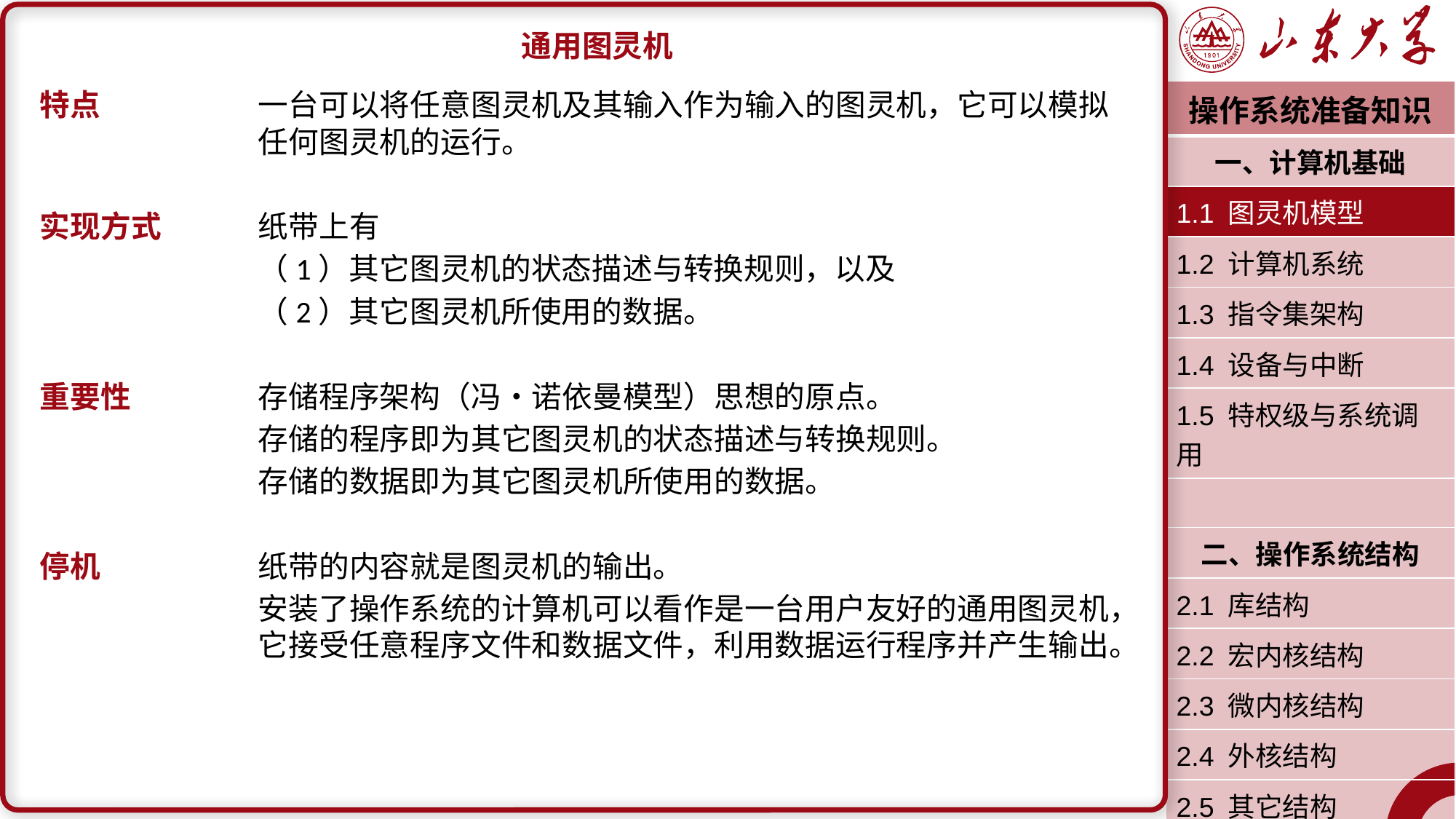

通用图灵机
特点		一台可以将任意图灵机及其输入作为输入的图灵机，它可以模拟		任何图灵机的运行。

实现方式	纸带上有
		（1）其它图灵机的状态描述与转换规则，以及
		（2）其它图灵机所使用的数据。

重要性		存储程序架构（冯・诺依曼模型）思想的原点。
		存储的程序即为其它图灵机的状态描述与转换规则。
		存储的数据即为其它图灵机所使用的数据。

停机		纸带的内容就是图灵机的输出。
		安装了操作系统的计算机可以看作是一台用户友好的通用图灵机，		它接受任意程序文件和数据文件，利用数据运行程序并产生输出。
| 操作系统准备知识 |
| --- |
| 一、计算机基础 |
| 1.1 图灵机模型 |
| 1.2 计算机系统 |
| 1.3 指令集架构 |
| 1.4 设备与中断 |
| 1.5 特权级与系统调用 |
|  |
| 二、操作系统结构 |
| 2.1 库结构 |
| 2.2 宏内核结构 |
| 2.3 微内核结构 |
| 2.4 外核结构 |
| 2.5 其它结构 |
| 潘润宇 2023.02 |